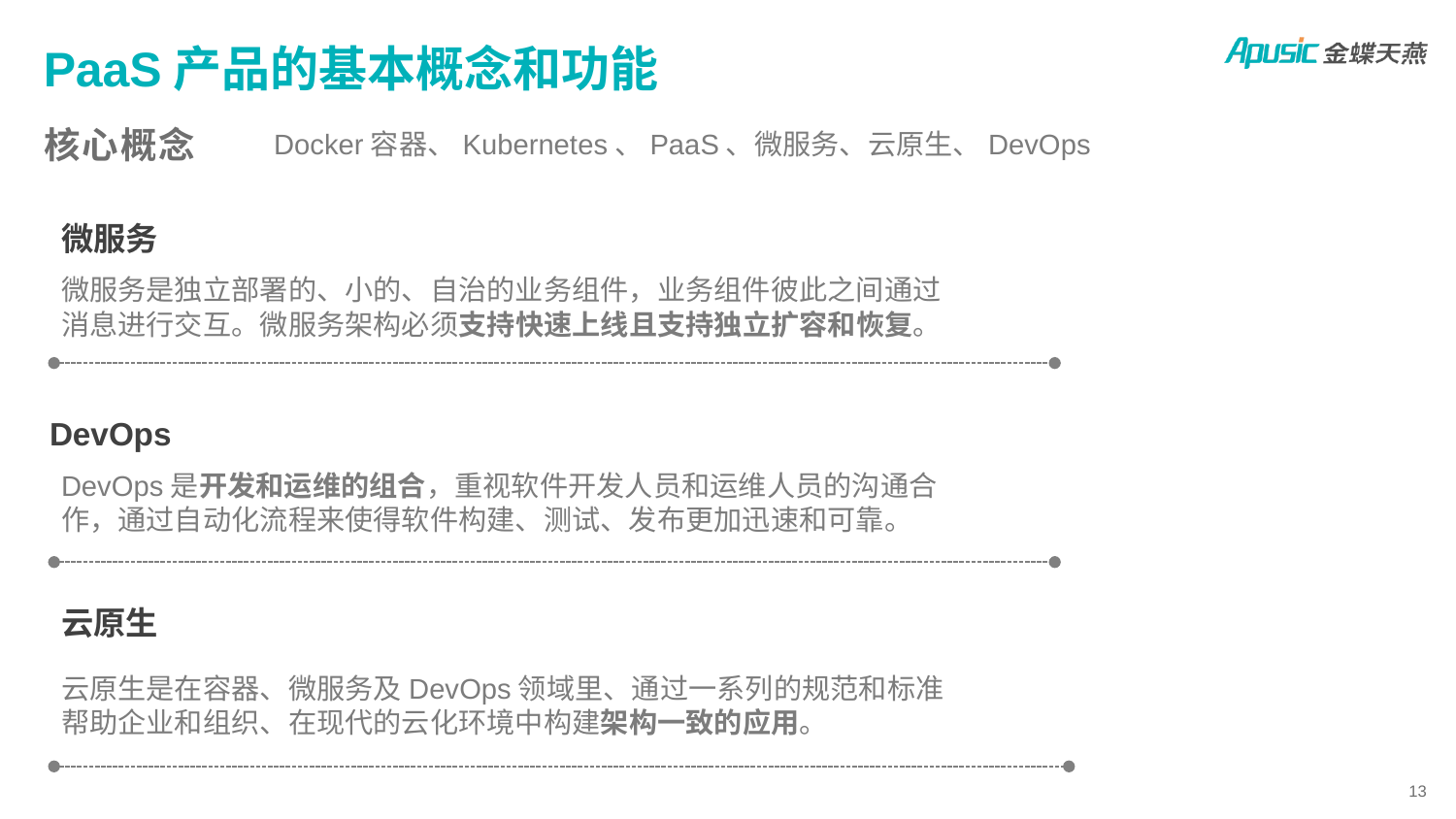

# PaaS产品的基本概念和功能
核心概念
Docker容器、Kubernetes、PaaS、微服务、云原生、DevOps
微服务
微服务是独立部署的、小的、自治的业务组件，业务组件彼此之间通过消息进行交互。微服务架构必须支持快速上线且支持独立扩容和恢复。
DevOps
DevOps是开发和运维的组合，重视软件开发人员和运维人员的沟通合作，通过自动化流程来使得软件构建、测试、发布更加迅速和可靠。
云原生
云原生是在容器、微服务及DevOps领域里、通过一系列的规范和标准帮助企业和组织、在现代的云化环境中构建架构一致的应用。